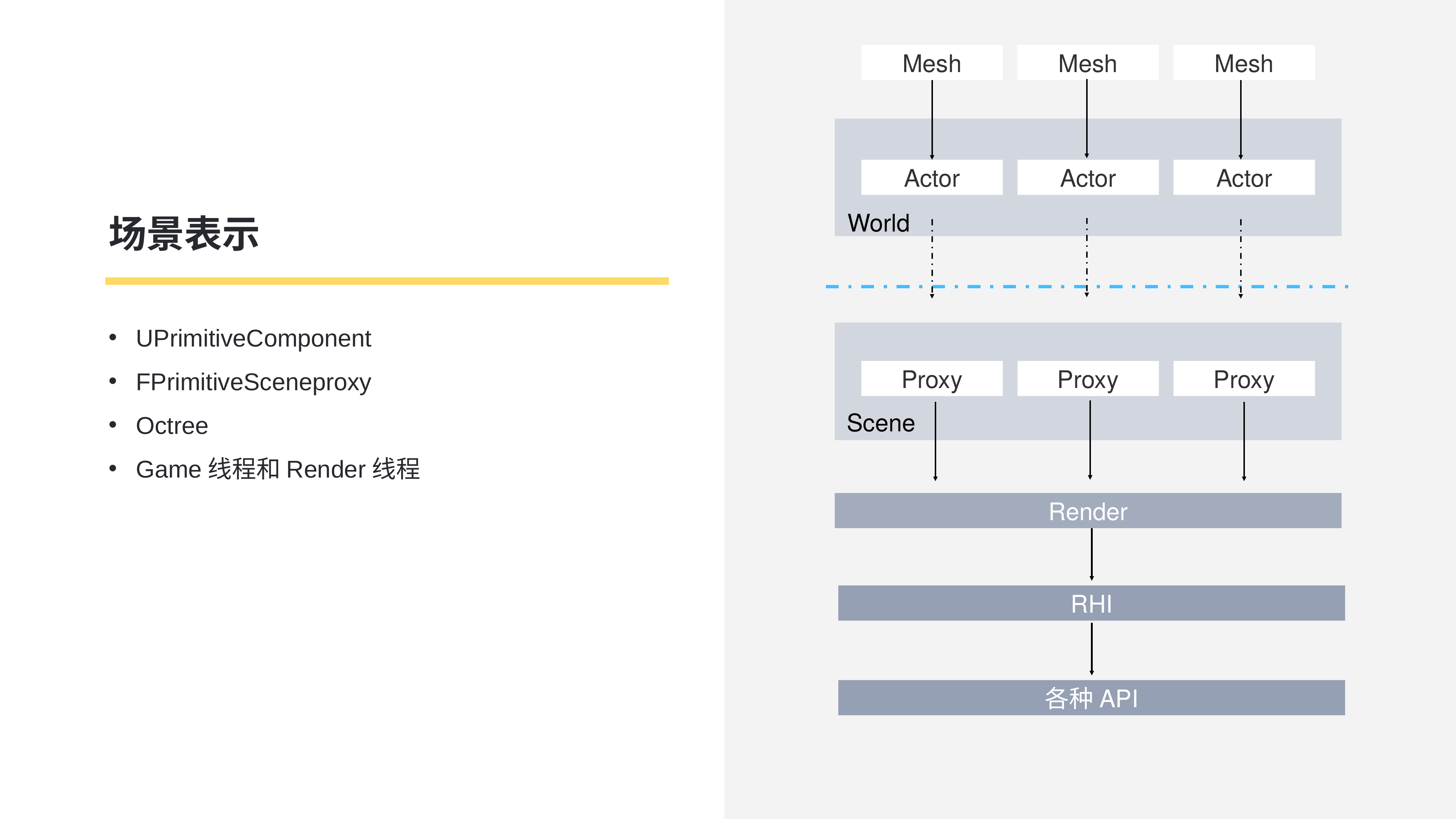

Mesh
Mesh
Mesh

Actor
Actor
Actor
World

Proxy
Proxy
Proxy
Scene
Render
RHI
各种API
场景表示

UPrimitiveComponent
FPrimitiveSceneproxy
Octree
Game线程和Render线程